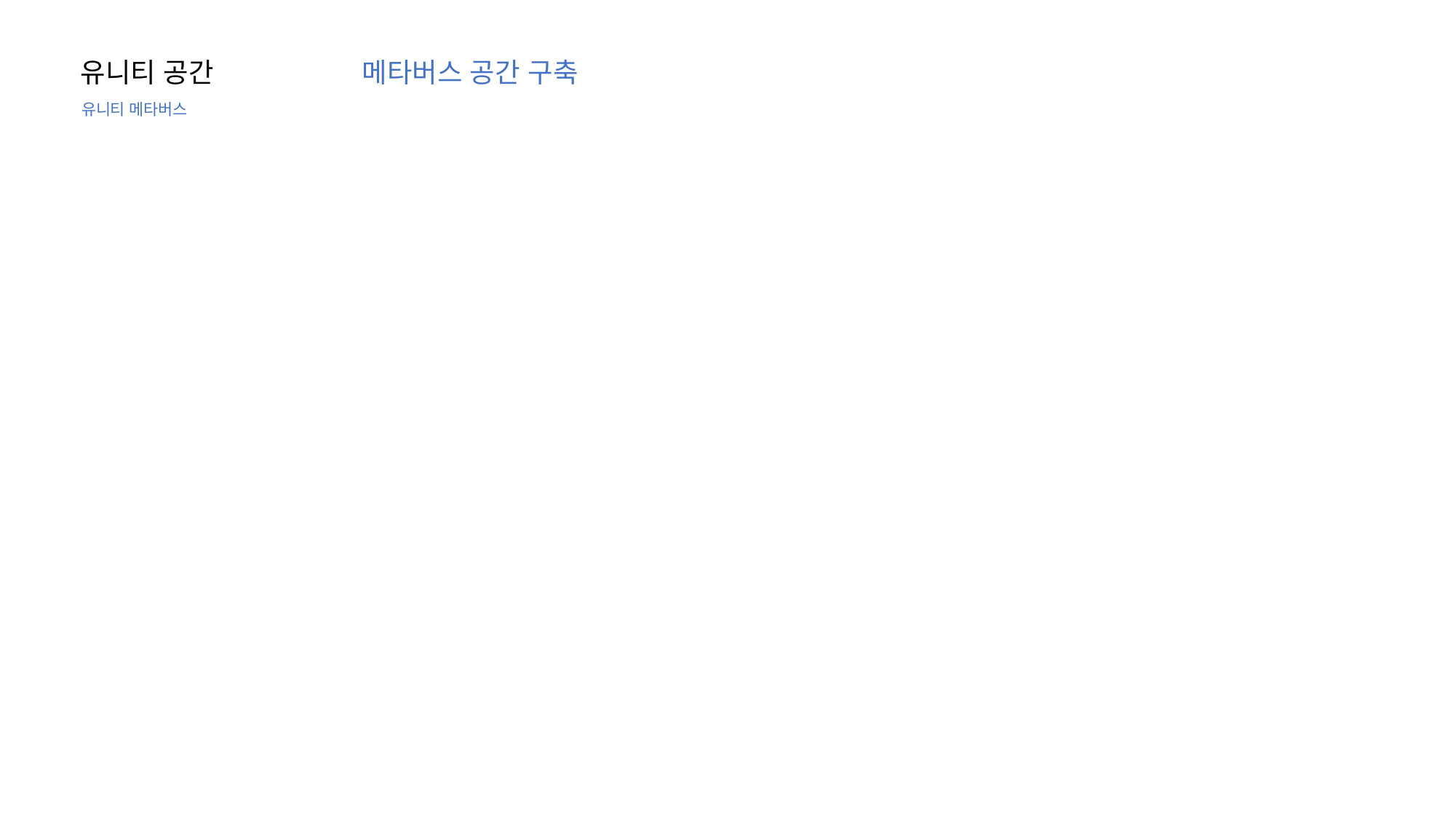

유니티 공간
메타버스 공간 구축
유니티 메타버스